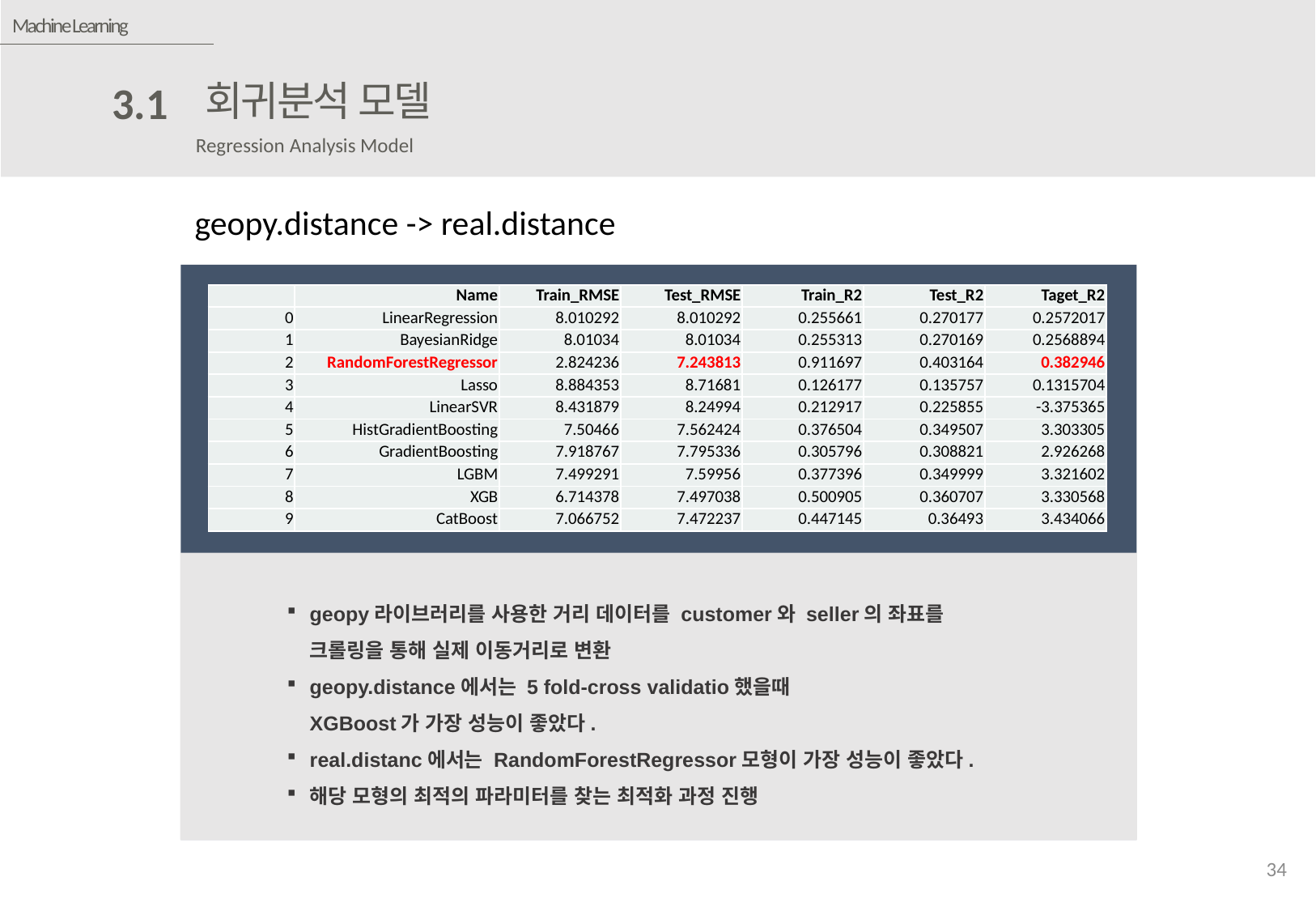

김강현
Machine Learning
회귀분석 모델
3.1
Regression Analysis Model
geopy.distance -> real.distance

|  | Name | Train\_RMSE | Test\_RMSE | Train\_R2 | Test\_R2 | Taget\_R2 |
| --- | --- | --- | --- | --- | --- | --- |
| 0 | LinearRegression | 8.010292 | 8.010292 | 0.255661 | 0.270177 | 0.2572017 |
| 1 | BayesianRidge | 8.01034 | 8.01034 | 0.255313 | 0.270169 | 0.2568894 |
| 2 | RandomForestRegressor | 2.824236 | 7.243813 | 0.911697 | 0.403164 | 0.382946 |
| 3 | Lasso | 8.884353 | 8.71681 | 0.126177 | 0.135757 | 0.1315704 |
| 4 | LinearSVR | 8.431879 | 8.24994 | 0.212917 | 0.225855 | -3.375365 |
| 5 | HistGradientBoosting | 7.50466 | 7.562424 | 0.376504 | 0.349507 | 3.303305 |
| 6 | GradientBoosting | 7.918767 | 7.795336 | 0.305796 | 0.308821 | 2.926268 |
| 7 | LGBM | 7.499291 | 7.59956 | 0.377396 | 0.349999 | 3.321602 |
| 8 | XGB | 6.714378 | 7.497038 | 0.500905 | 0.360707 | 3.330568 |
| 9 | CatBoost | 7.066752 | 7.472237 | 0.447145 | 0.36493 | 3.434066 |

geopy라이브러리를 사용한 거리 데이터를 customer와 seller의 좌표를
크롤링을 통해 실제 이동거리로 변환
geopy.distance에서는 5 fold-cross validatio했을때
XGBoost가 가장 성능이 좋았다.
real.distanc에서는 RandomForestRegressor모형이 가장 성능이 좋았다.
해당 모형의 최적의 파라미터를 찾는 최적화 과정 진행

34